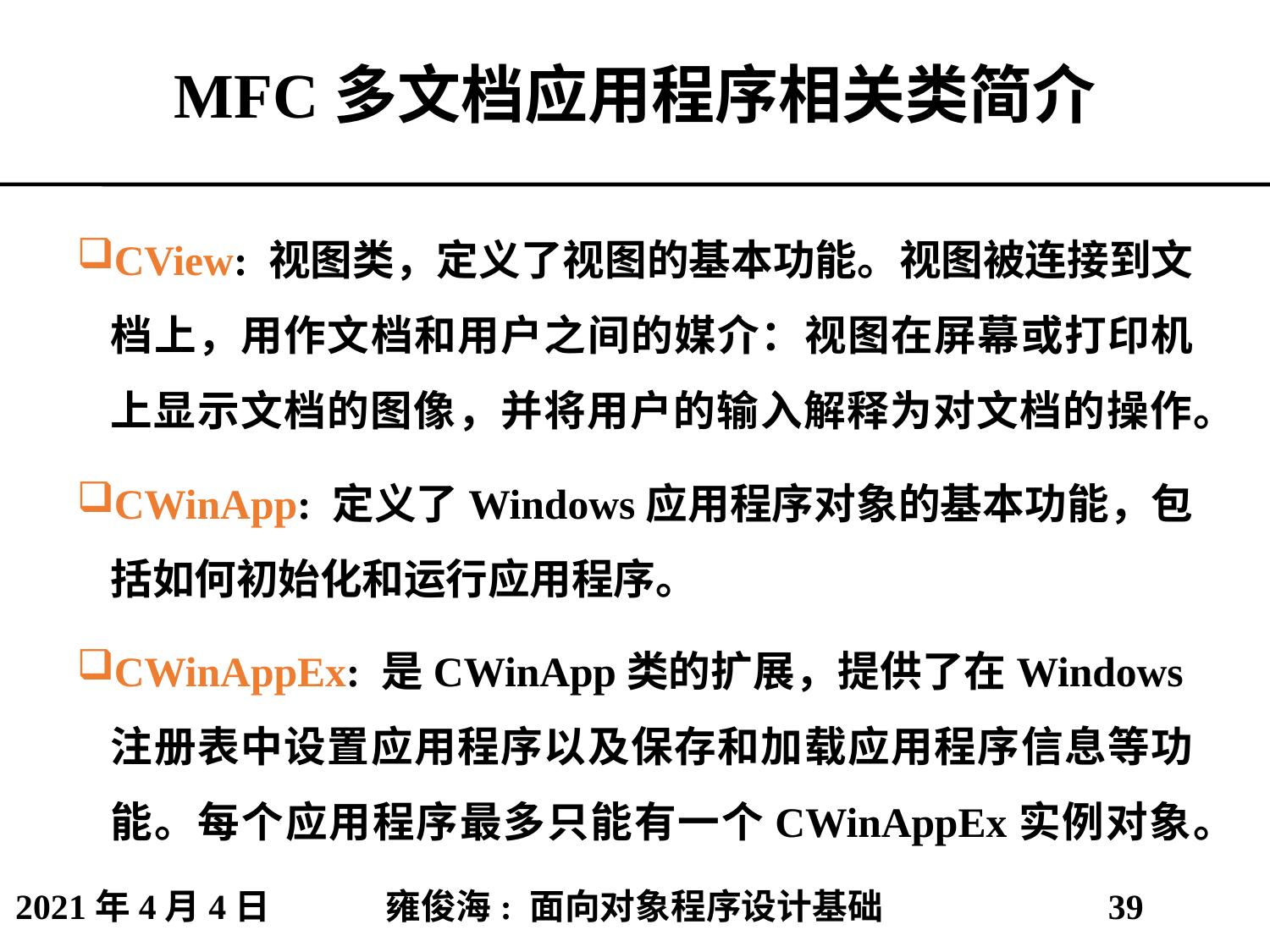

# MFC多文档应用程序相关类简介

CView: 视图类，定义了视图的基本功能。视图被连接到文档上，用作文档和用户之间的媒介：视图在屏幕或打印机上显示文档的图像，并将用户的输入解释为对文档的操作。
CWinApp: 定义了Windows应用程序对象的基本功能，包括如何初始化和运行应用程序。
CWinAppEx: 是CWinApp类的扩展，提供了在Windows注册表中设置应用程序以及保存和加载应用程序信息等功能。每个应用程序最多只能有一个CWinAppEx实例对象。
2021年4月4日
雍俊海: 面向对象程序设计基础
39